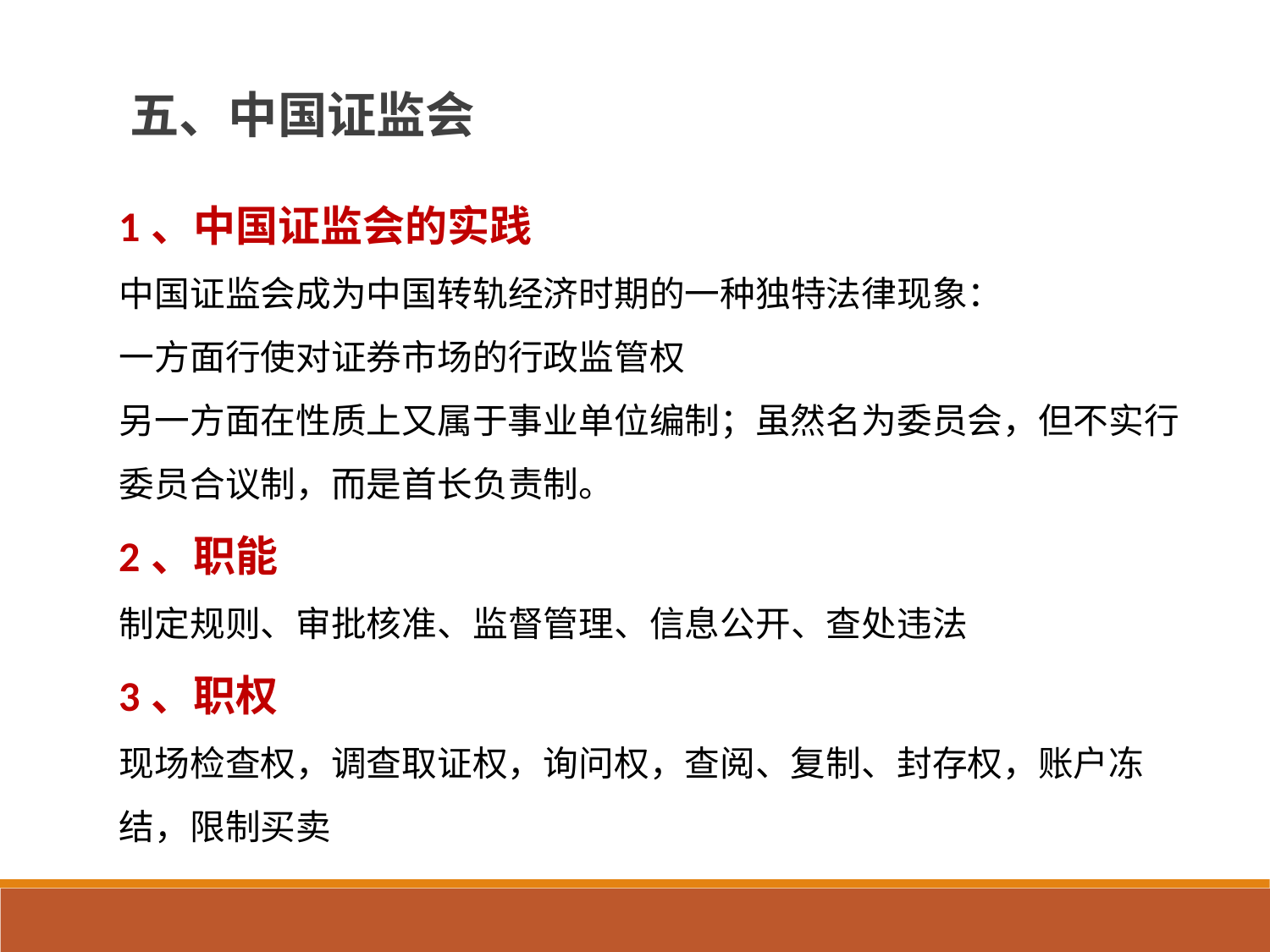

五、中国证监会
1、中国证监会的实践
中国证监会成为中国转轨经济时期的一种独特法律现象：
一方面行使对证券市场的行政监管权
另一方面在性质上又属于事业单位编制；虽然名为委员会，但不实行委员合议制，而是首长负责制。
2、职能
制定规则、审批核准、监督管理、信息公开、查处违法
3、职权
现场检查权，调查取证权，询问权，查阅、复制、封存权，账户冻结，限制买卖